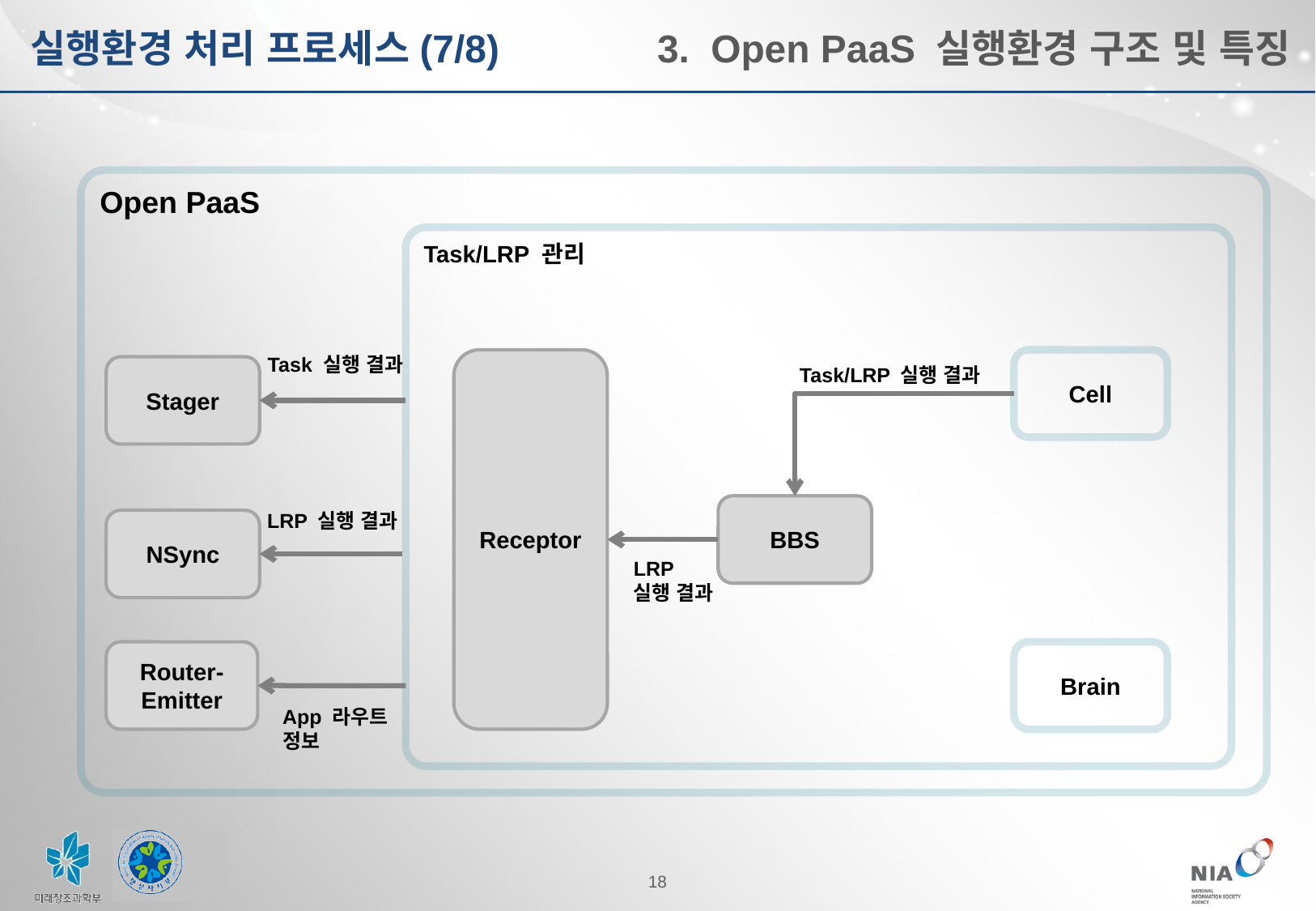

실행환경 처리 프로세스(7/8)
3.  Open PaaS 실행환경 구조 및 특징
Open PaaS
Task/LRP 관리
Task 실행 결과
Receptor
Cell
Task/LRP 실행 결과
Stager
BBS
LRP 실행 결과
NSync
LRP
실행 결과
Router-Emitter
Brain
App 라우트
정보